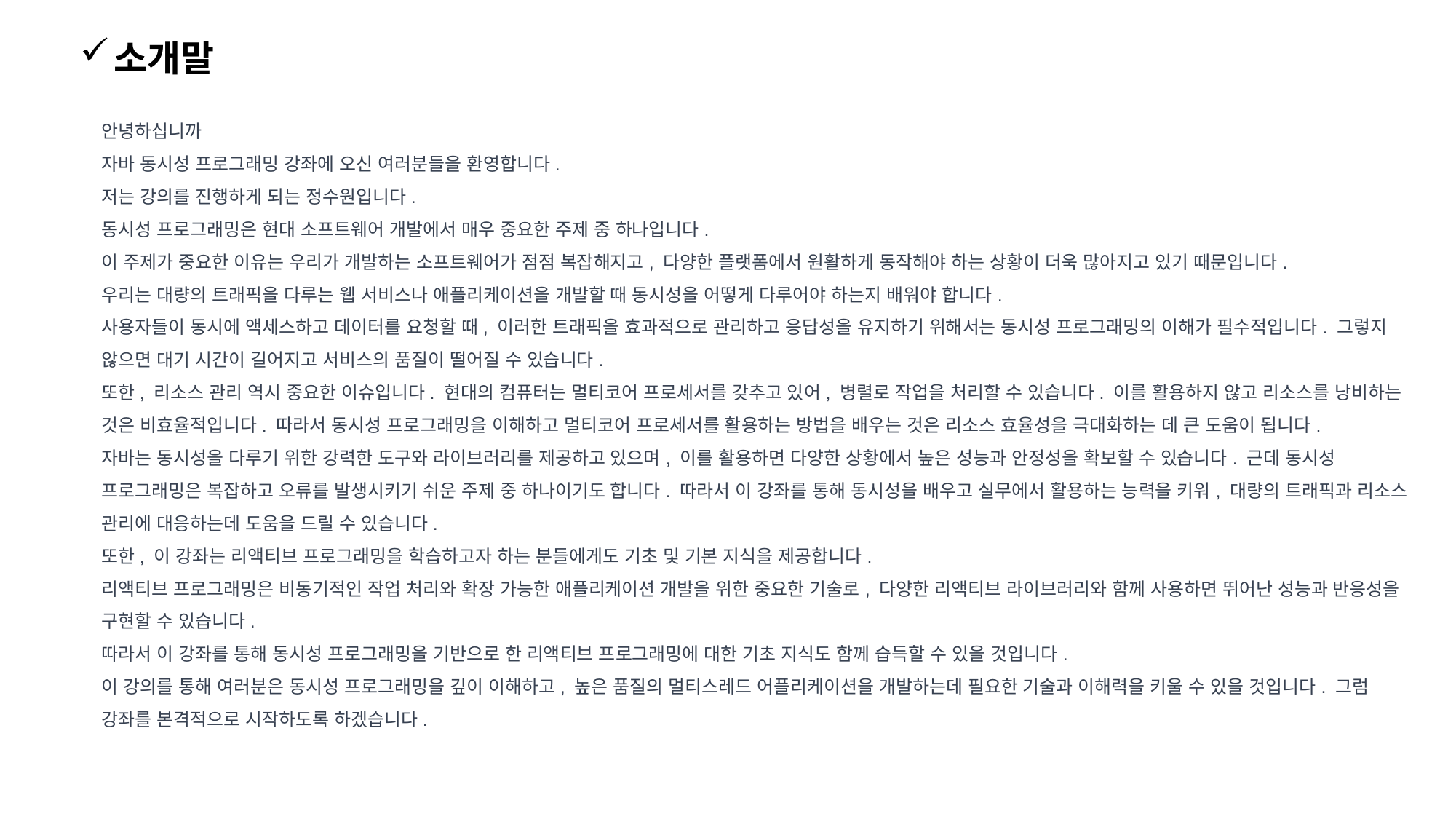

소개말
안녕하십니까
자바 동시성 프로그래밍 강좌에 오신 여러분들을 환영합니다.
저는 강의를 진행하게 되는 정수원입니다.
동시성 프로그래밍은 현대 소프트웨어 개발에서 매우 중요한 주제 중 하나입니다.
이 주제가 중요한 이유는 우리가 개발하는 소프트웨어가 점점 복잡해지고, 다양한 플랫폼에서 원활하게 동작해야 하는 상황이 더욱 많아지고 있기 때문입니다.
우리는 대량의 트래픽을 다루는 웹 서비스나 애플리케이션을 개발할 때 동시성을 어떻게 다루어야 하는지 배워야 합니다.
사용자들이 동시에 액세스하고 데이터를 요청할 때, 이러한 트래픽을 효과적으로 관리하고 응답성을 유지하기 위해서는 동시성 프로그래밍의 이해가 필수적입니다. 그렇지 않으면 대기 시간이 길어지고 서비스의 품질이 떨어질 수 있습니다.
또한, 리소스 관리 역시 중요한 이슈입니다. 현대의 컴퓨터는 멀티코어 프로세서를 갖추고 있어, 병렬로 작업을 처리할 수 있습니다. 이를 활용하지 않고 리소스를 낭비하는 것은 비효율적입니다. 따라서 동시성 프로그래밍을 이해하고 멀티코어 프로세서를 활용하는 방법을 배우는 것은 리소스 효율성을 극대화하는 데 큰 도움이 됩니다.
자바는 동시성을 다루기 위한 강력한 도구와 라이브러리를 제공하고 있으며, 이를 활용하면 다양한 상황에서 높은 성능과 안정성을 확보할 수 있습니다. 근데 동시성 프로그래밍은 복잡하고 오류를 발생시키기 쉬운 주제 중 하나이기도 합니다. 따라서 이 강좌를 통해 동시성을 배우고 실무에서 활용하는 능력을 키워, 대량의 트래픽과 리소스 관리에 대응하는데 도움을 드릴 수 있습니다.
또한, 이 강좌는 리액티브 프로그래밍을 학습하고자 하는 분들에게도 기초 및 기본 지식을 제공합니다.
리액티브 프로그래밍은 비동기적인 작업 처리와 확장 가능한 애플리케이션 개발을 위한 중요한 기술로, 다양한 리액티브 라이브러리와 함께 사용하면 뛰어난 성능과 반응성을 구현할 수 있습니다.
따라서 이 강좌를 통해 동시성 프로그래밍을 기반으로 한 리액티브 프로그래밍에 대한 기초 지식도 함께 습득할 수 있을 것입니다.
이 강의를 통해 여러분은 동시성 프로그래밍을 깊이 이해하고, 높은 품질의 멀티스레드 어플리케이션을 개발하는데 필요한 기술과 이해력을 키울 수 있을 것입니다. 그럼 강좌를 본격적으로 시작하도록 하겠습니다.